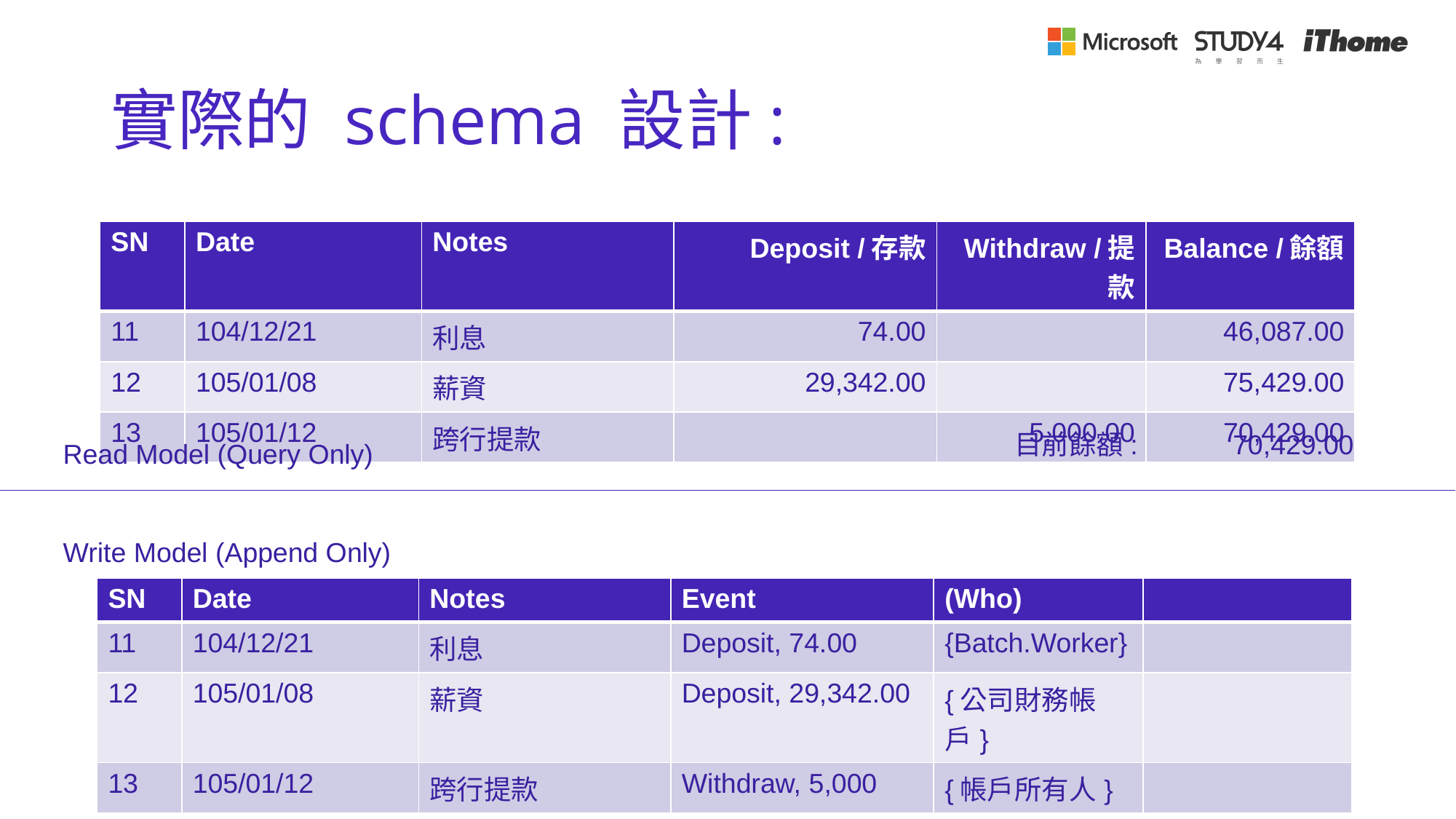

# 實際的 schema 設計:
| SN | Date | Notes | Deposit /存款 | Withdraw /提款 | Balance /餘額 |
| --- | --- | --- | --- | --- | --- |
| 11 | 104/12/21 | 利息 | 74.00 |  | 46,087.00 |
| 12 | 105/01/08 | 薪資 | 29,342.00 |  | 75,429.00 |
| 13 | 105/01/12 | 跨行提款 |  | 5,000.00 | 70,429.00 |
目前餘額: 	70,429.00
Read Model (Query Only)

Write Model (Append Only)
| SN | Date | Notes | Event | (Who) |  |
| --- | --- | --- | --- | --- | --- |
| 11 | 104/12/21 | 利息 | Deposit, 74.00 | {Batch.Worker} |  |
| 12 | 105/01/08 | 薪資 | Deposit, 29,342.00 | {公司財務帳戶} |  |
| 13 | 105/01/12 | 跨行提款 | Withdraw, 5,000 | {帳戶所有人} |  |